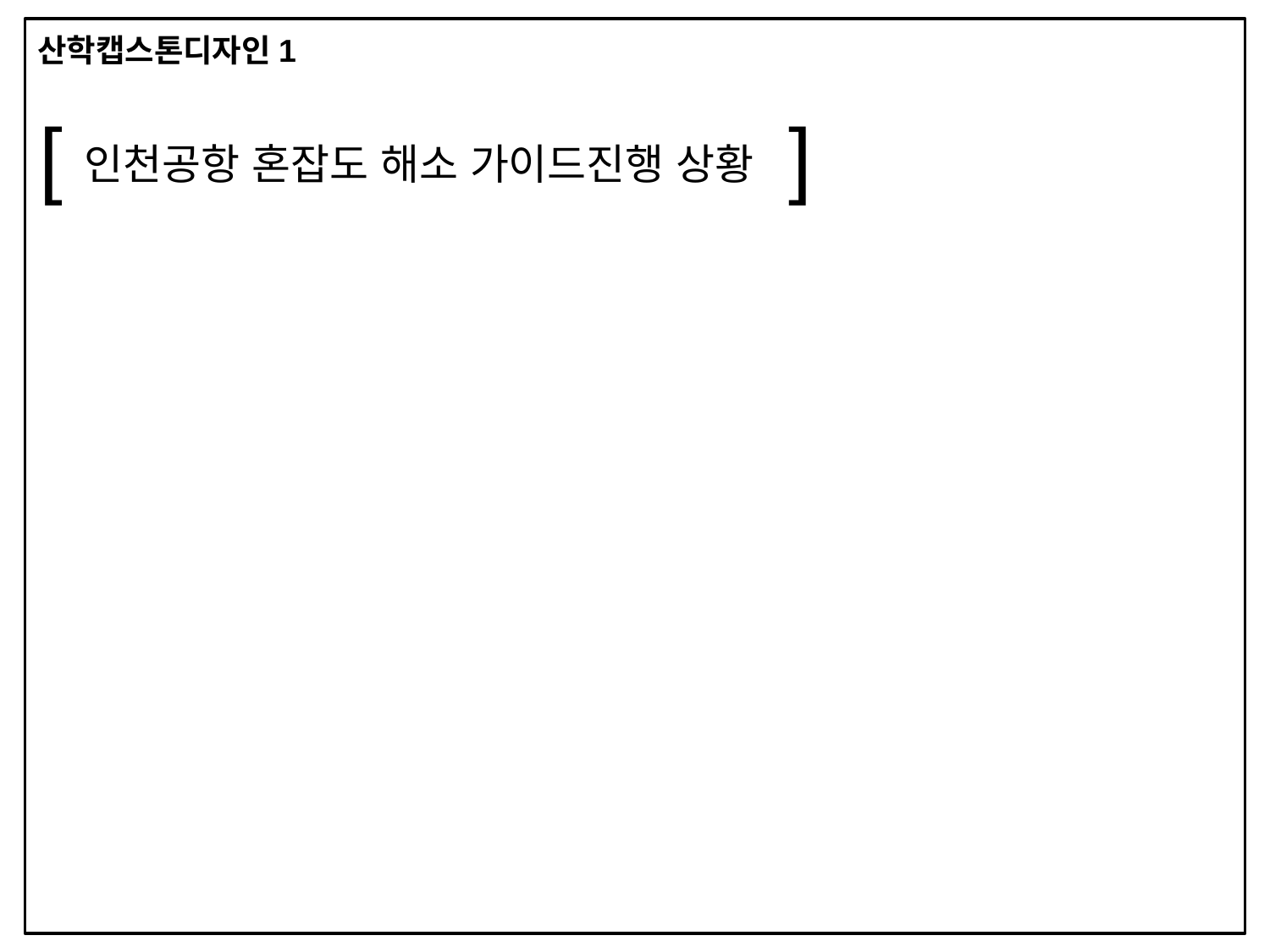

산학캡스톤디자인1
[
]
인천공항 혼잡도 해소 가이드진행 상황